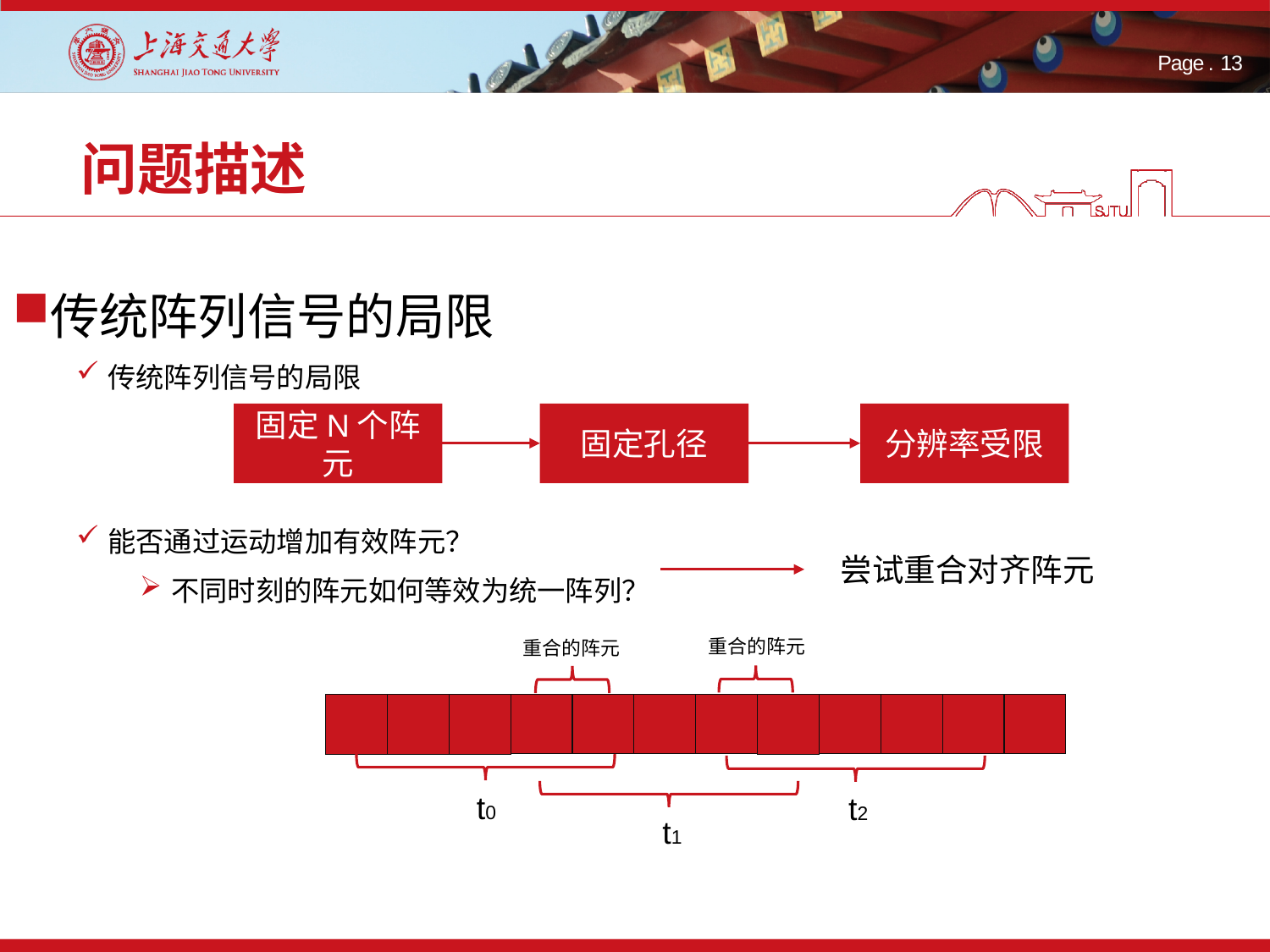

# 问题描述
传统阵列信号的局限
传统阵列信号的局限

能否通过运动增加有效阵元？
不同时刻的阵元如何等效为统一阵列？

分辨率受限
固定N个阵元
固定孔径
尝试重合对齐阵元
重合的阵元
重合的阵元

t0
t2
t1